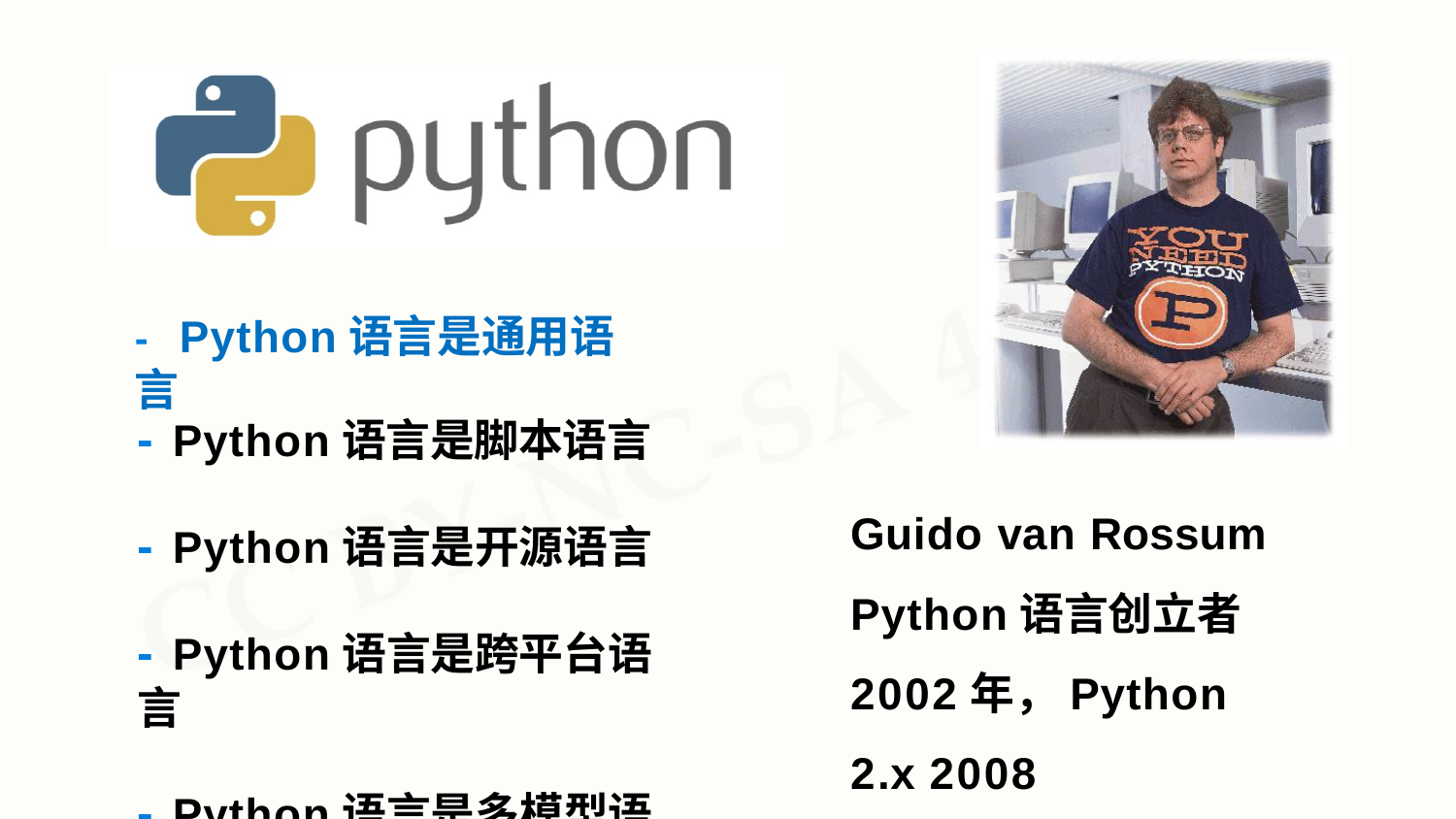

# -	Python语言是通用语言
- Python语言是脚本语言

- Python语言是开源语言

- Python语言是跨平台语言

- Python语言是多模型语言
Guido van Rossum Python语言创立者 2002年，Python 2.x 2008年，Python 3.x